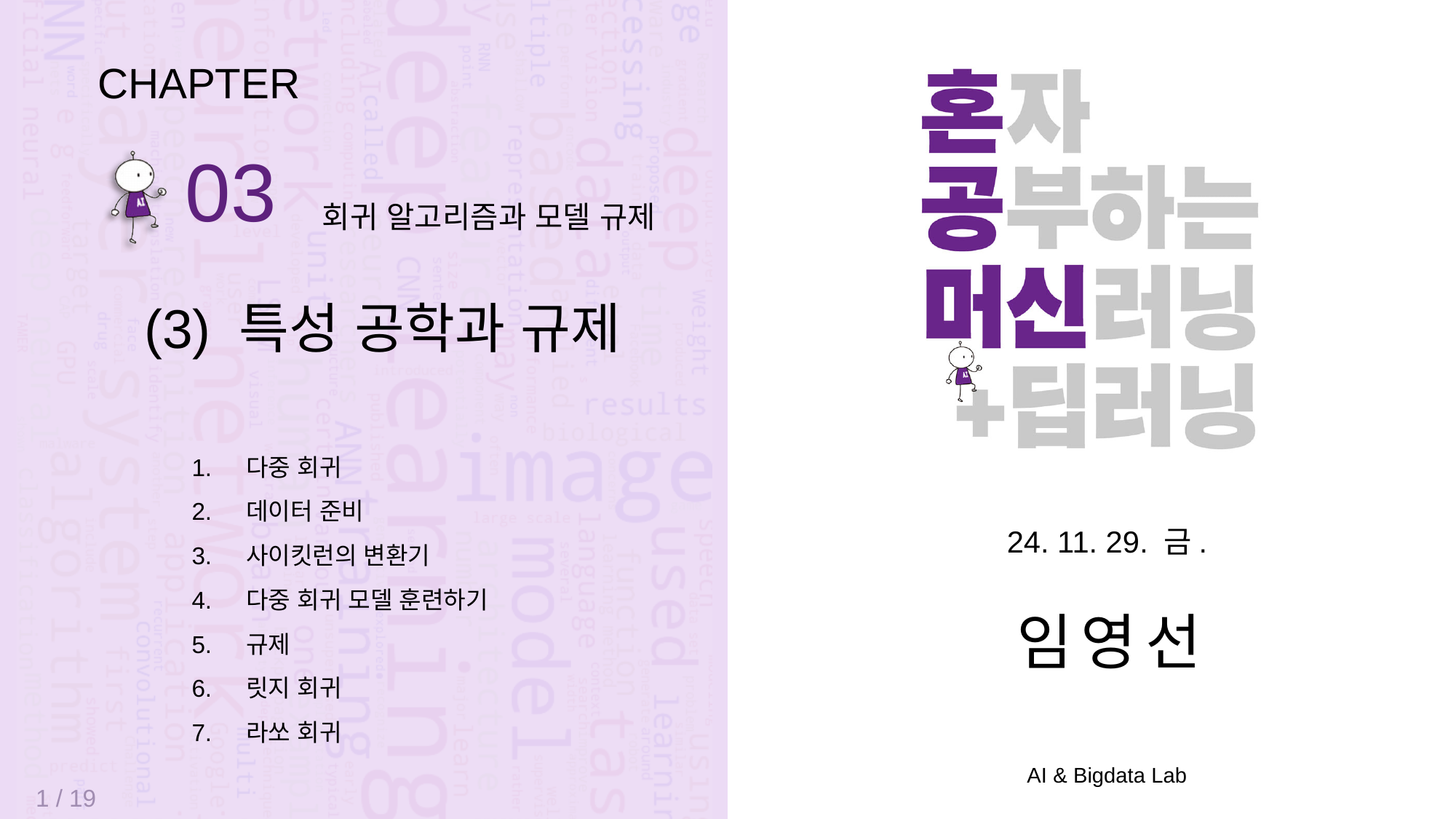

CHAPTER
03
  회귀 알고리즘과 모델 규제
(3) 특성 공학과 규제
다중 회귀
데이터 준비
사이킷런의 변환기
다중 회귀 모델 훈련하기
규제
릿지 회귀
라쏘 회귀
24. 11. 29. 금.
임영선
1 / 19